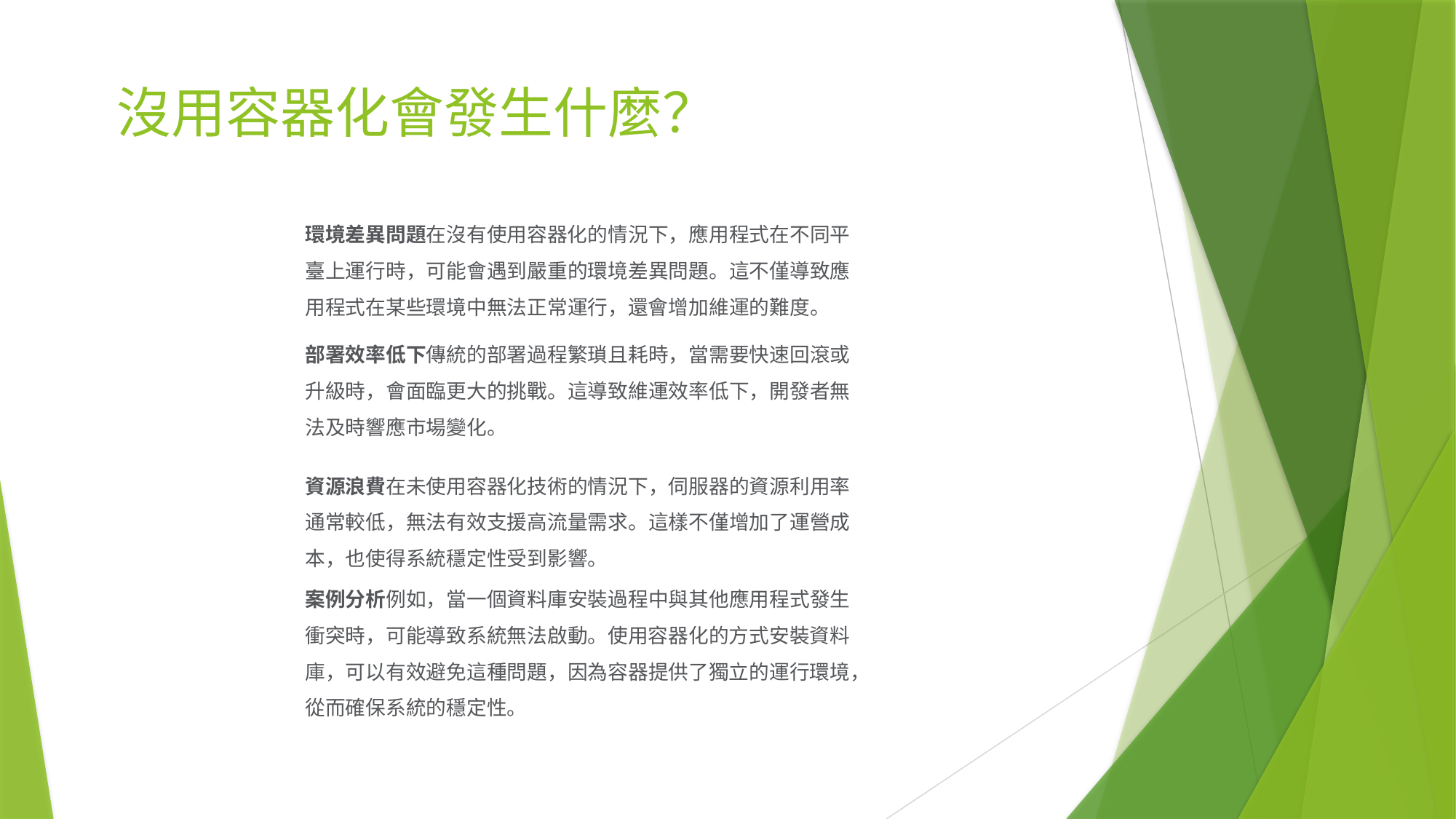

# 沒用容器化會發生什麼？
環境差異問題在沒有使用容器化的情況下，應用程式在不同平臺上運行時，可能會遇到嚴重的環境差異問題。這不僅導致應用程式在某些環境中無法正常運行，還會增加維運的難度。
部署效率低下傳統的部署過程繁瑣且耗時，當需要快速回滾或升級時，會面臨更大的挑戰。這導致維運效率低下，開發者無法及時響應市場變化。
資源浪費在未使用容器化技術的情況下，伺服器的資源利用率通常較低，無法有效支援高流量需求。這樣不僅增加了運營成本，也使得系統穩定性受到影響。
案例分析例如，當一個資料庫安裝過程中與其他應用程式發生衝突時，可能導致系統無法啟動。使用容器化的方式安裝資料庫，可以有效避免這種問題，因為容器提供了獨立的運行環境，從而確保系統的穩定性。